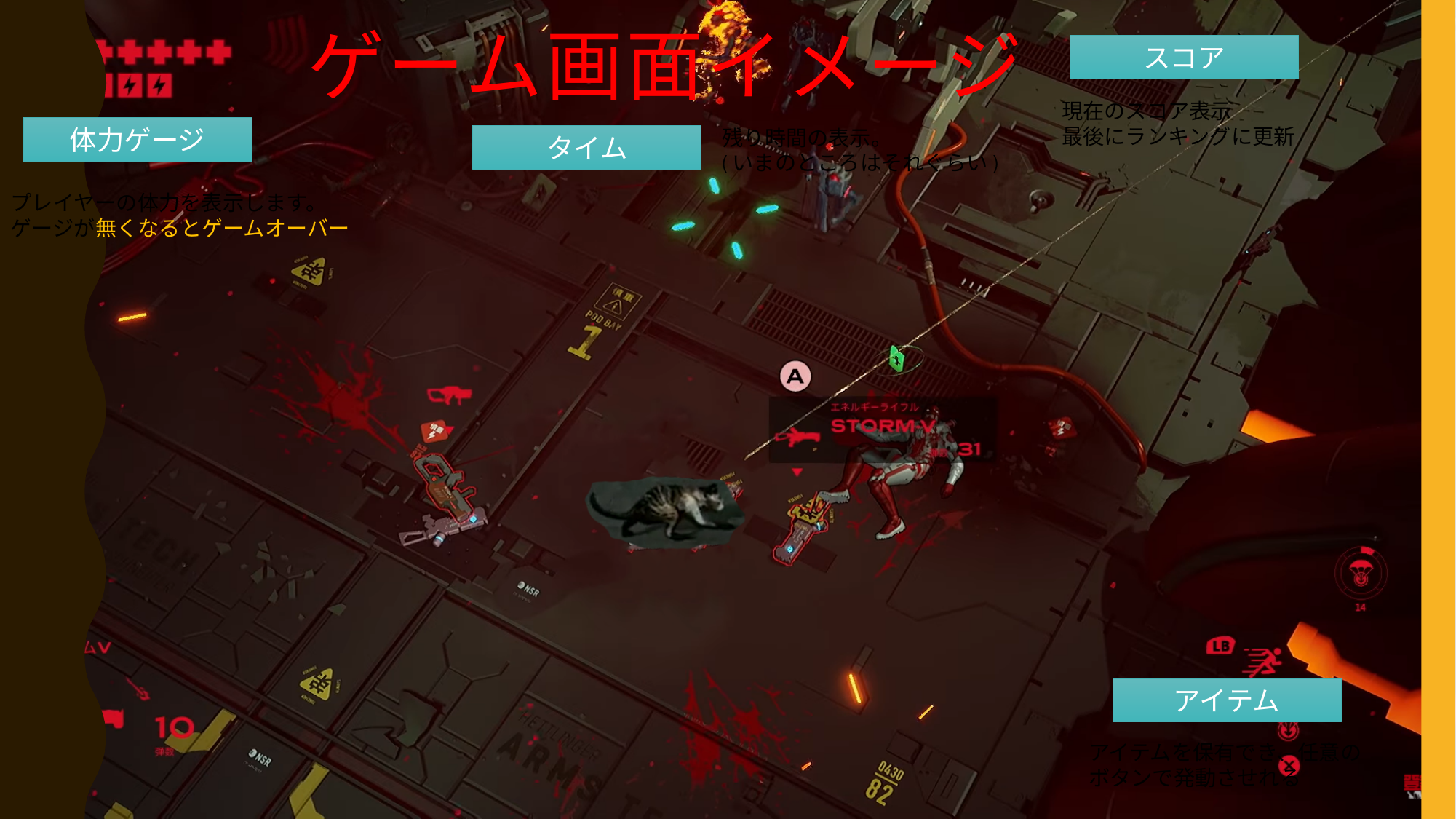

# ゲーム画面イメージ
スコア
現在のスコア表示
最後にランキングに更新
体力ゲージ
残り時間の表示。
(いまのところはそれぐらい)
タイム
プレイヤーの体力を表示します。
ゲージが無くなるとゲームオーバー
アイテム
アイテムを保有でき、任意のボタンで発動させれる